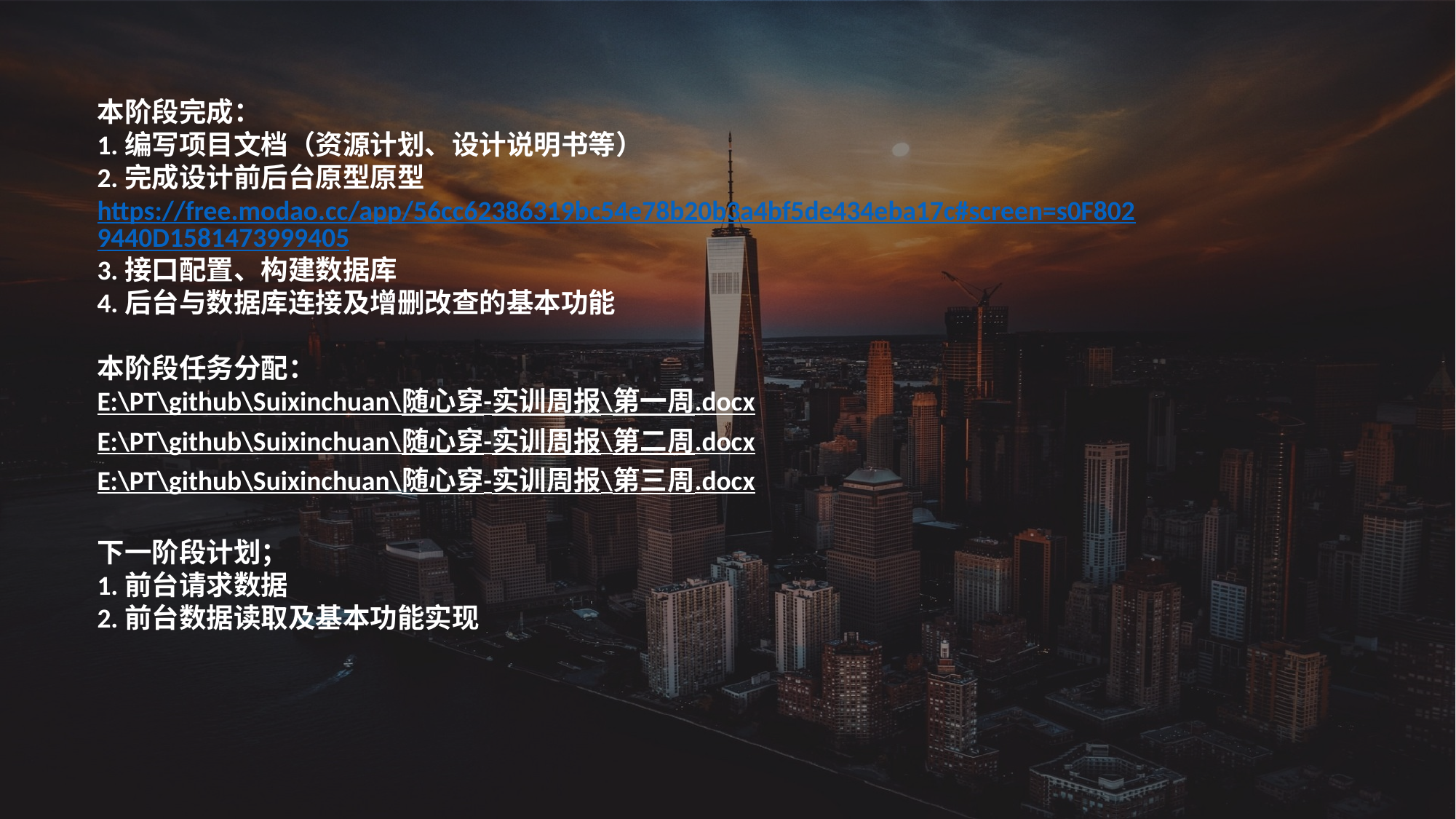

本阶段完成：
1.编写项目文档（资源计划、设计说明书等）
2.完成设计前后台原型原型 https://free.modao.cc/app/56cc62386319bc54e78b20b3a4bf5de434eba17c#screen=s0F8029440D1581473999405
3.接口配置、构建数据库
4.后台与数据库连接及增删改查的基本功能

本阶段任务分配：
E:\PT\github\Suixinchuan\随心穿-实训周报\第一周.docx
E:\PT\github\Suixinchuan\随心穿-实训周报\第二周.docx
E:\PT\github\Suixinchuan\随心穿-实训周报\第三周.docx

下一阶段计划；
1.前台请求数据
2.前台数据读取及基本功能实现